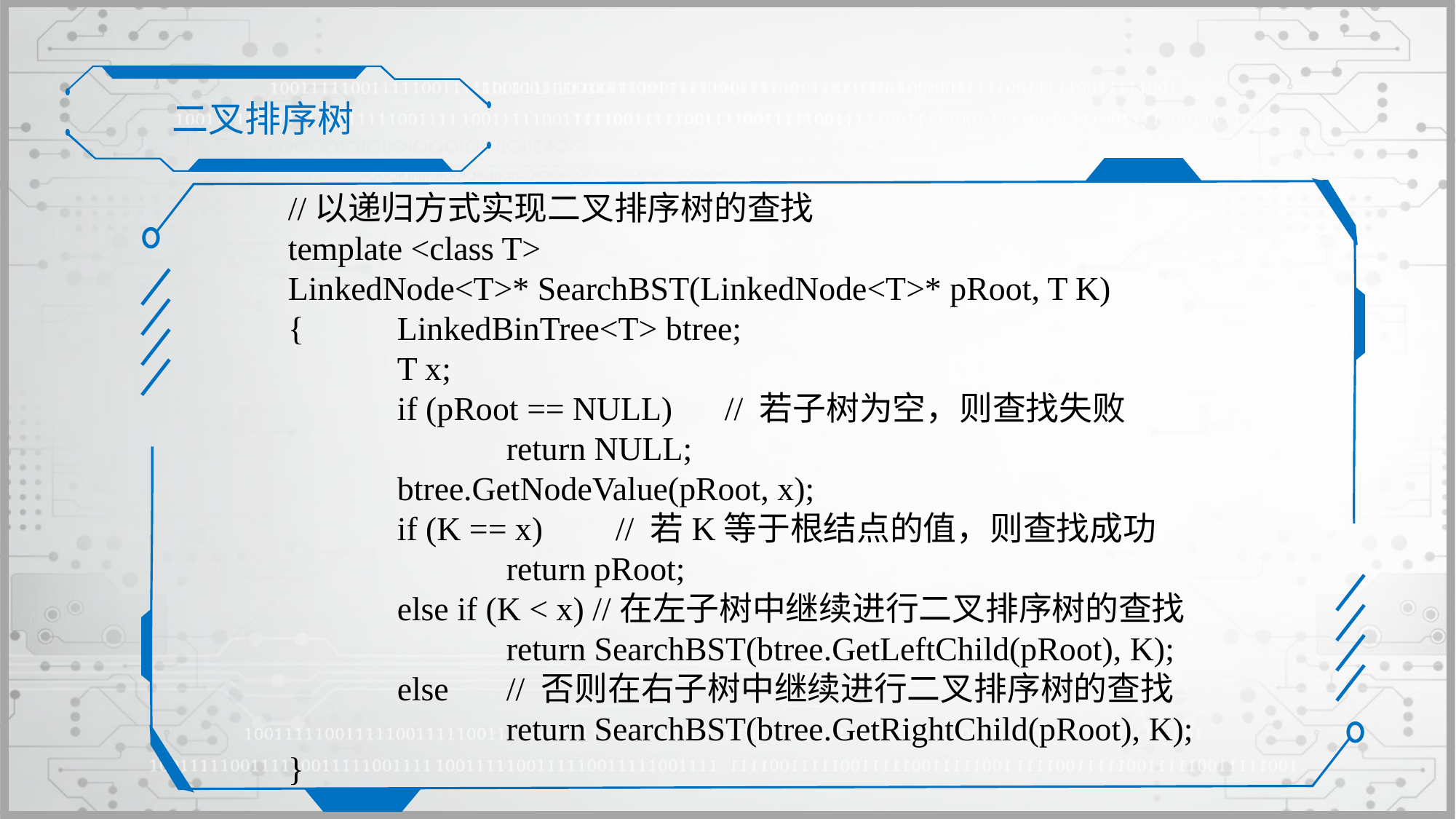

二叉排序树

//以递归方式实现二叉排序树的查找
template <class T>
LinkedNode<T>* SearchBST(LinkedNode<T>* pRoot, T K)
{	LinkedBinTree<T> btree;
	T x;
	if (pRoot == NULL)	// 若子树为空，则查找失败
		return NULL;
	btree.GetNodeValue(pRoot, x);
	if (K == x)	// 若K等于根结点的值，则查找成功
		return pRoot;
	else if (K < x) //在左子树中继续进行二叉排序树的查找
		return SearchBST(btree.GetLeftChild(pRoot), K);
	else	// 否则在右子树中继续进行二叉排序树的查找
		return SearchBST(btree.GetRightChild(pRoot), K);
}